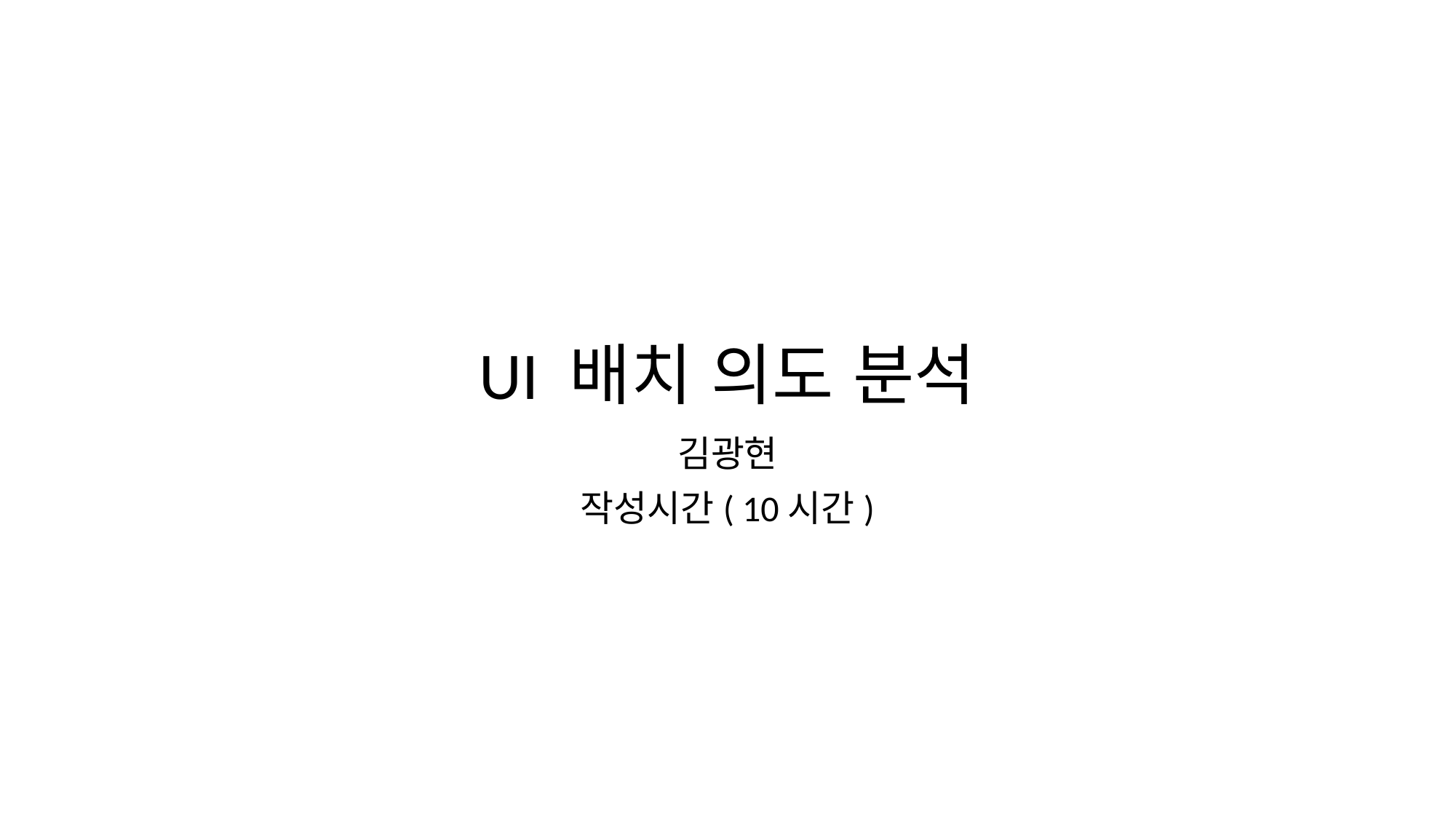

# UI 배치 의도 분석
김광현
작성시간( 10시간)